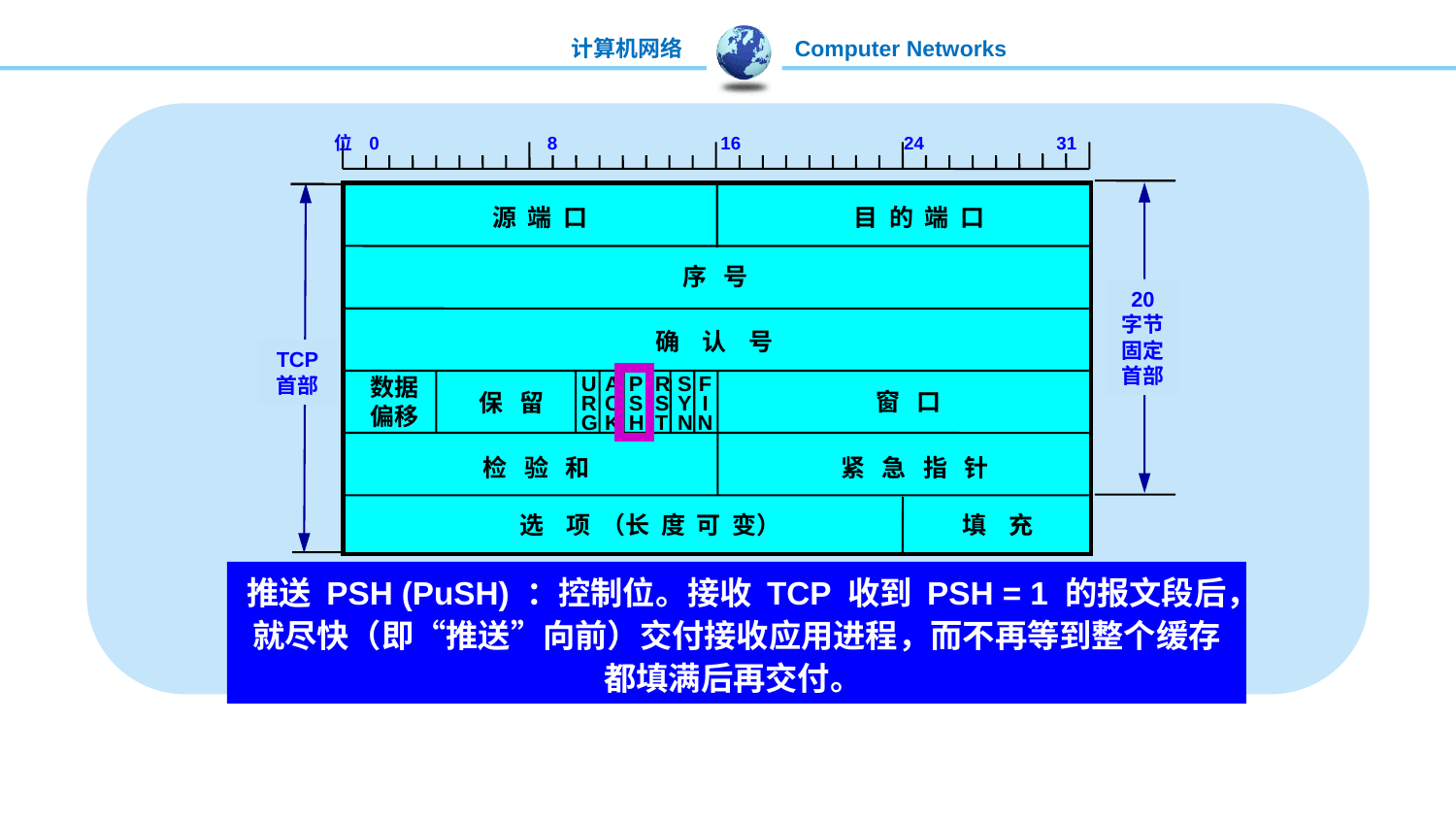

位   0                                 8                                16                                24                          31

源  端  口
目  的  端  口

序   号
20
字节
固定
首部

确    认    号
TCP 首部
数据
偏移

U
R
G
A
C
K
P
S
H
R
S
T
S
Y
N
F
I
N

窗   口
保   留

检   验   和
紧   急   指   针

选    项  （长  度  可  变）
填    充

推送 PSH (PuSH) ：控制位。接收 TCP 收到 PSH = 1 的报文段后，就尽快（即“推送”向前）交付接收应用进程，而不再等到整个缓存都填满后再交付。